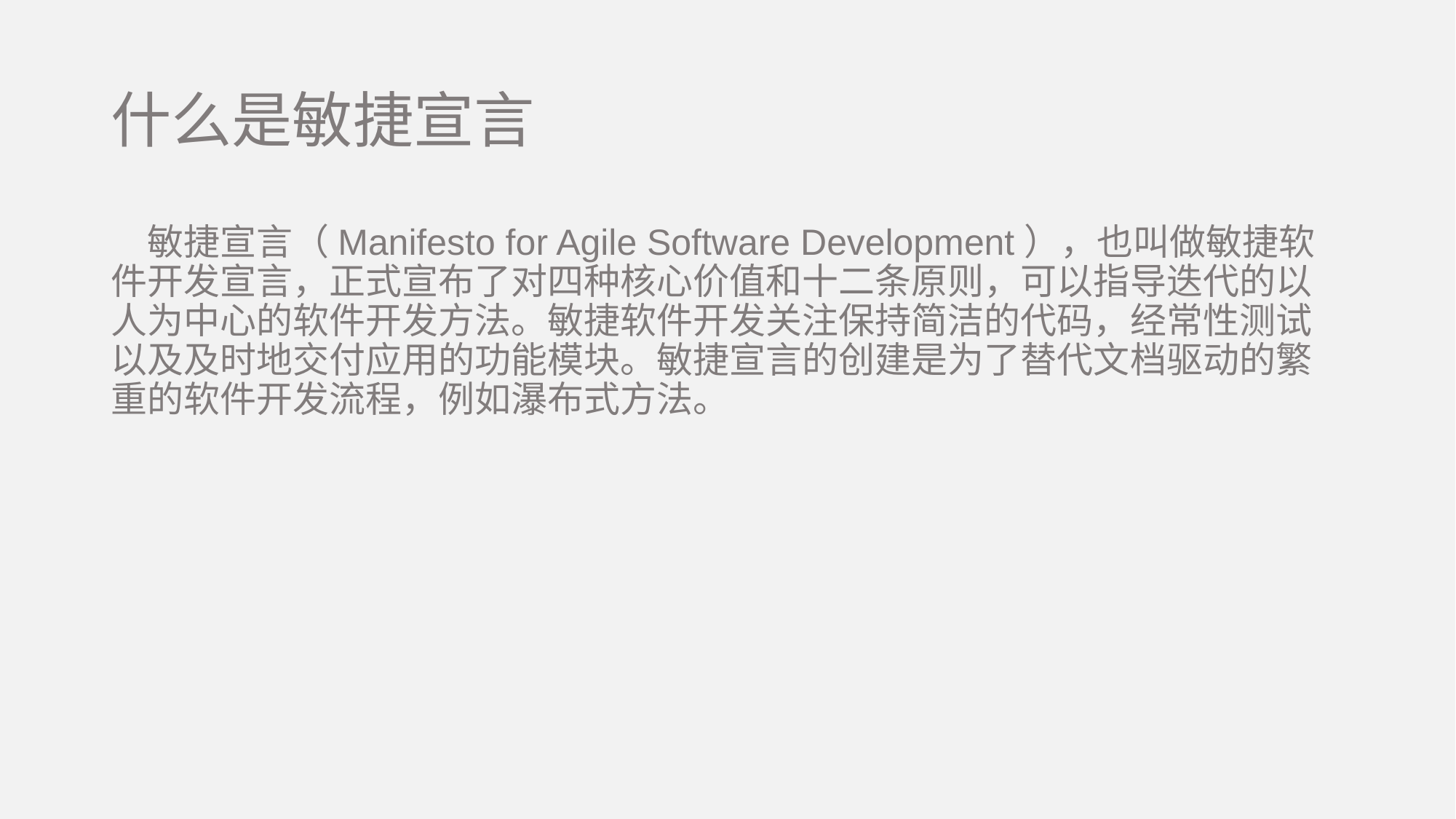

# 什么是敏捷宣言
　敏捷宣言（Manifesto for Agile Software Development），也叫做敏捷软件开发宣言，正式宣布了对四种核心价值和十二条原则，可以指导迭代的以人为中心的软件开发方法。敏捷软件开发关注保持简洁的代码，经常性测试以及及时地交付应用的功能模块。敏捷宣言的创建是为了替代文档驱动的繁重的软件开发流程，例如瀑布式方法。